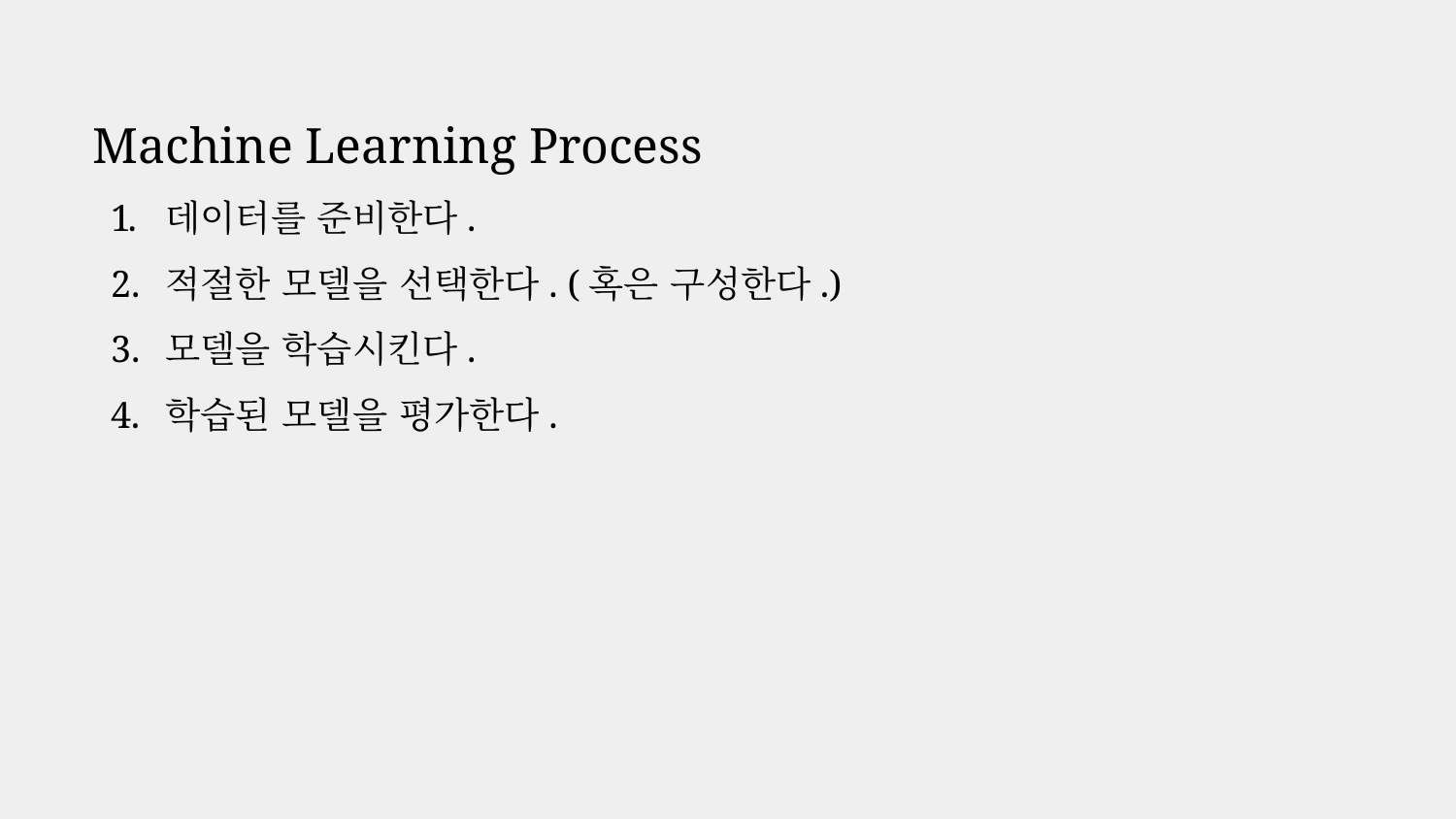

# Machine Learning Process
데이터를 준비한다.
적절한 모델을 선택한다. (혹은 구성한다.)
모델을 학습시킨다.
학습된 모델을 평가한다.